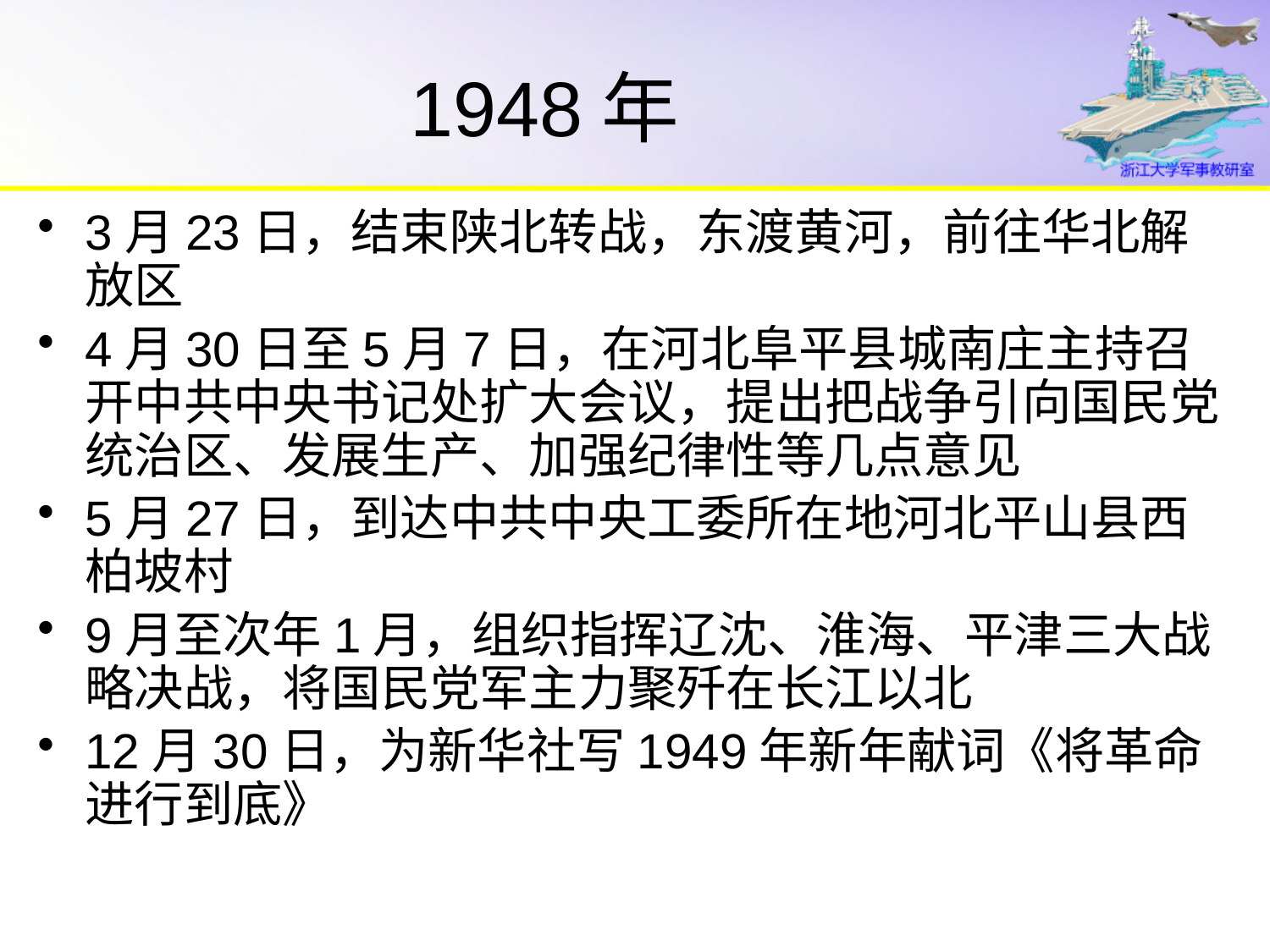

# 1948年
3月23日，结束陕北转战，东渡黄河，前往华北解放区
4月30日至5月7日，在河北阜平县城南庄主持召开中共中央书记处扩大会议，提出把战争引向国民党统治区、发展生产、加强纪律性等几点意见
5月27日，到达中共中央工委所在地河北平山县西柏坡村
9月至次年1月，组织指挥辽沈、淮海、平津三大战略决战，将国民党军主力聚歼在长江以北
12月30日，为新华社写1949年新年献词《将革命进行到底》